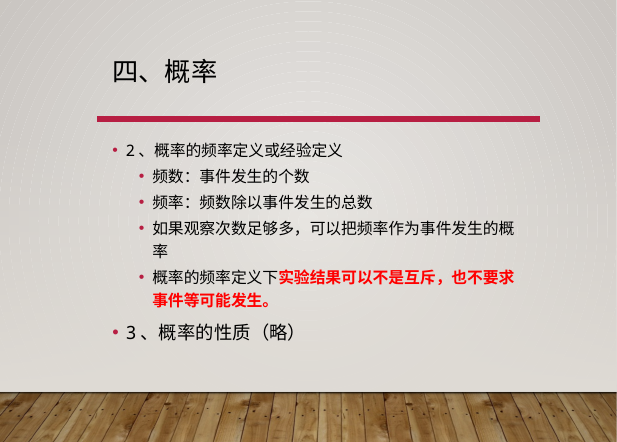

# 四、概率
2、概率的频率定义或经验定义
频数：事件发生的个数
频率：频数除以事件发生的总数
如果观察次数足够多，可以把频率作为事件发生的概率
概率的频率定义下实验结果可以不是互斥，也不要求事件等可能发生。
3、概率的性质（略）